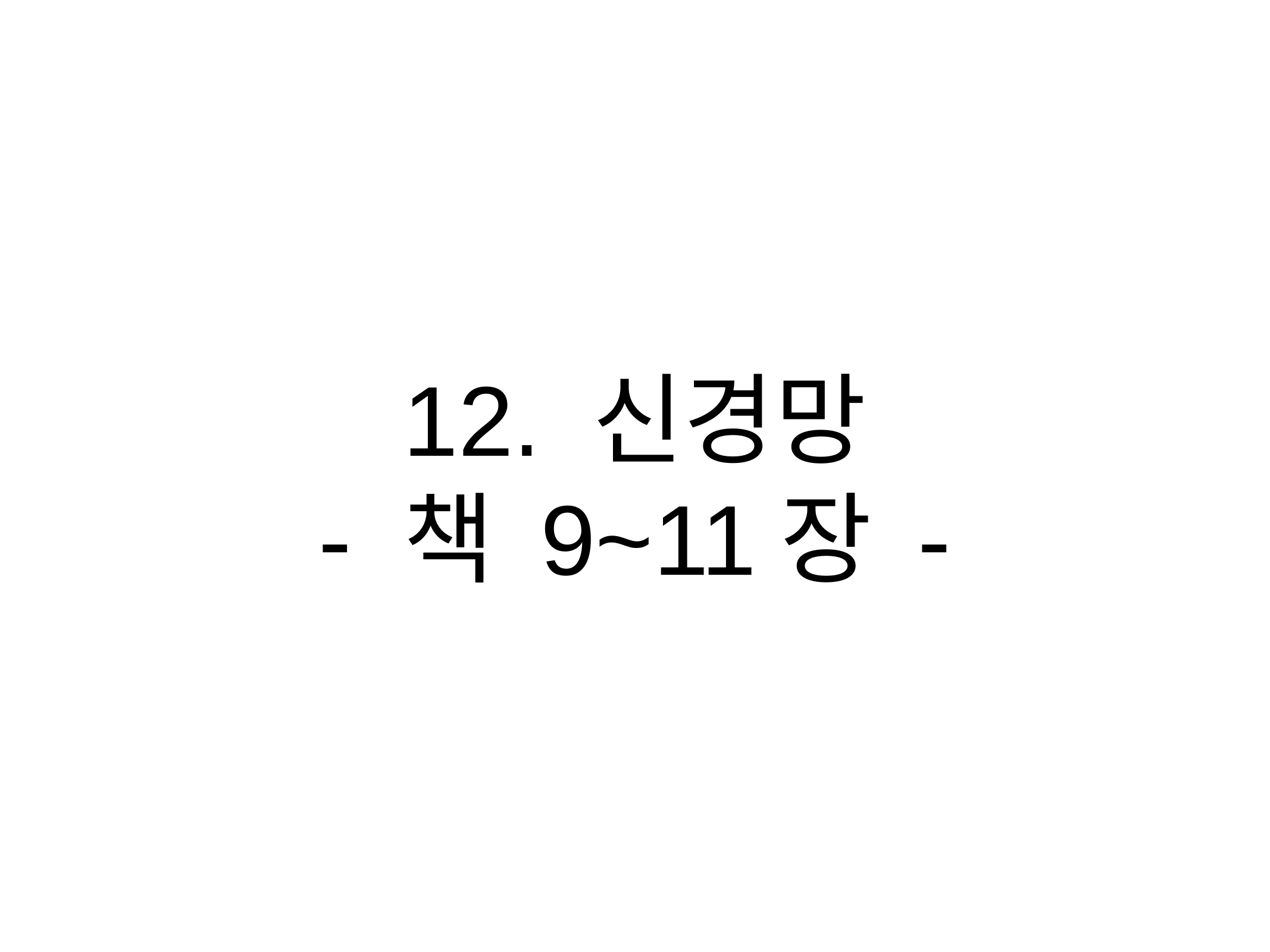

# 12. 신경망
- 책 9~11장 -